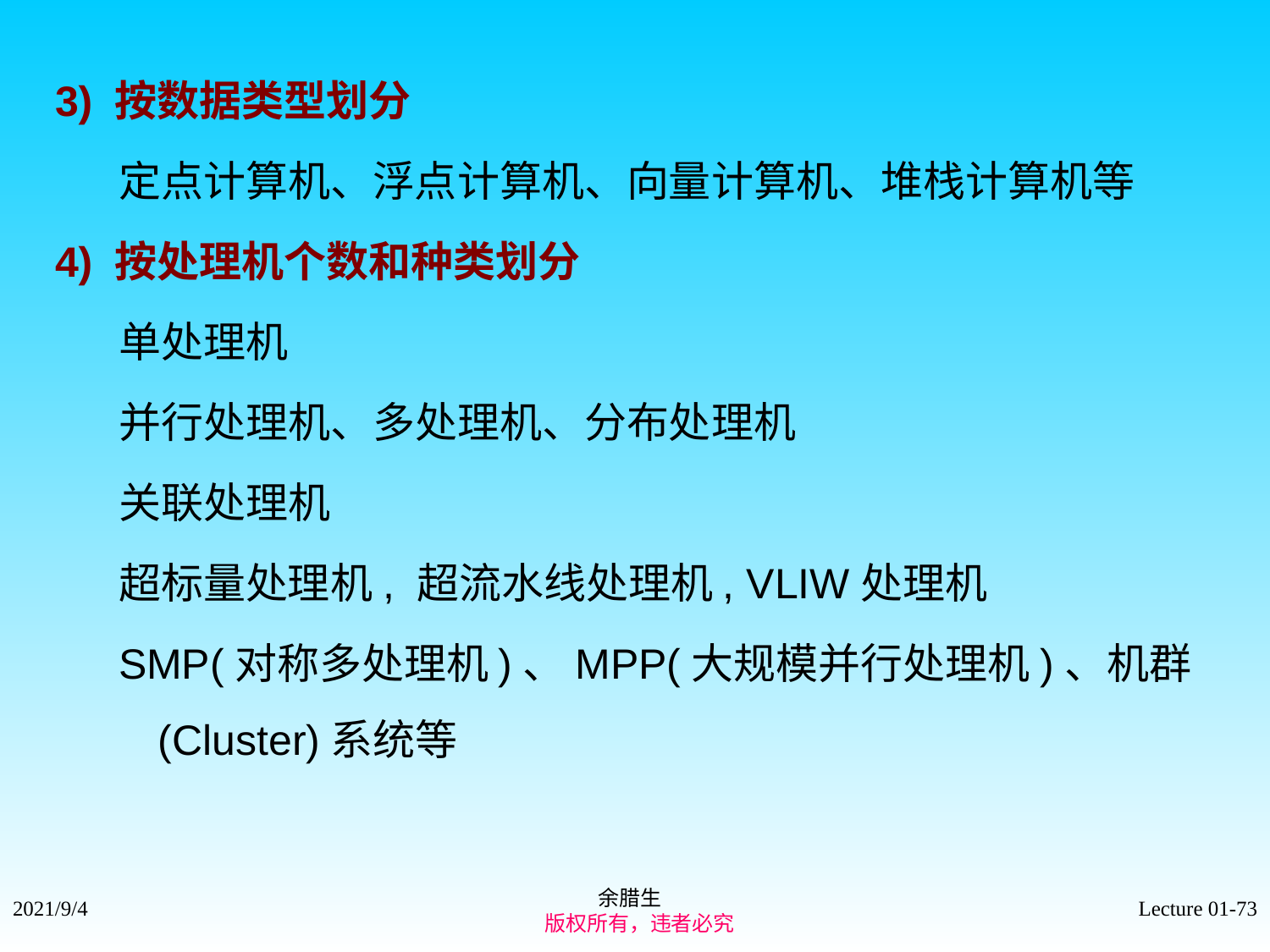

3) 按数据类型划分
定点计算机、浮点计算机、向量计算机、堆栈计算机等
4) 按处理机个数和种类划分
单处理机
并行处理机、多处理机、分布处理机
关联处理机
超标量处理机, 超流水线处理机, VLIW处理机
SMP(对称多处理机)、MPP(大规模并行处理机)、机群(Cluster)系统等
余腊生
 版权所有，违者必究
2021/9/4
Lecture 01-73